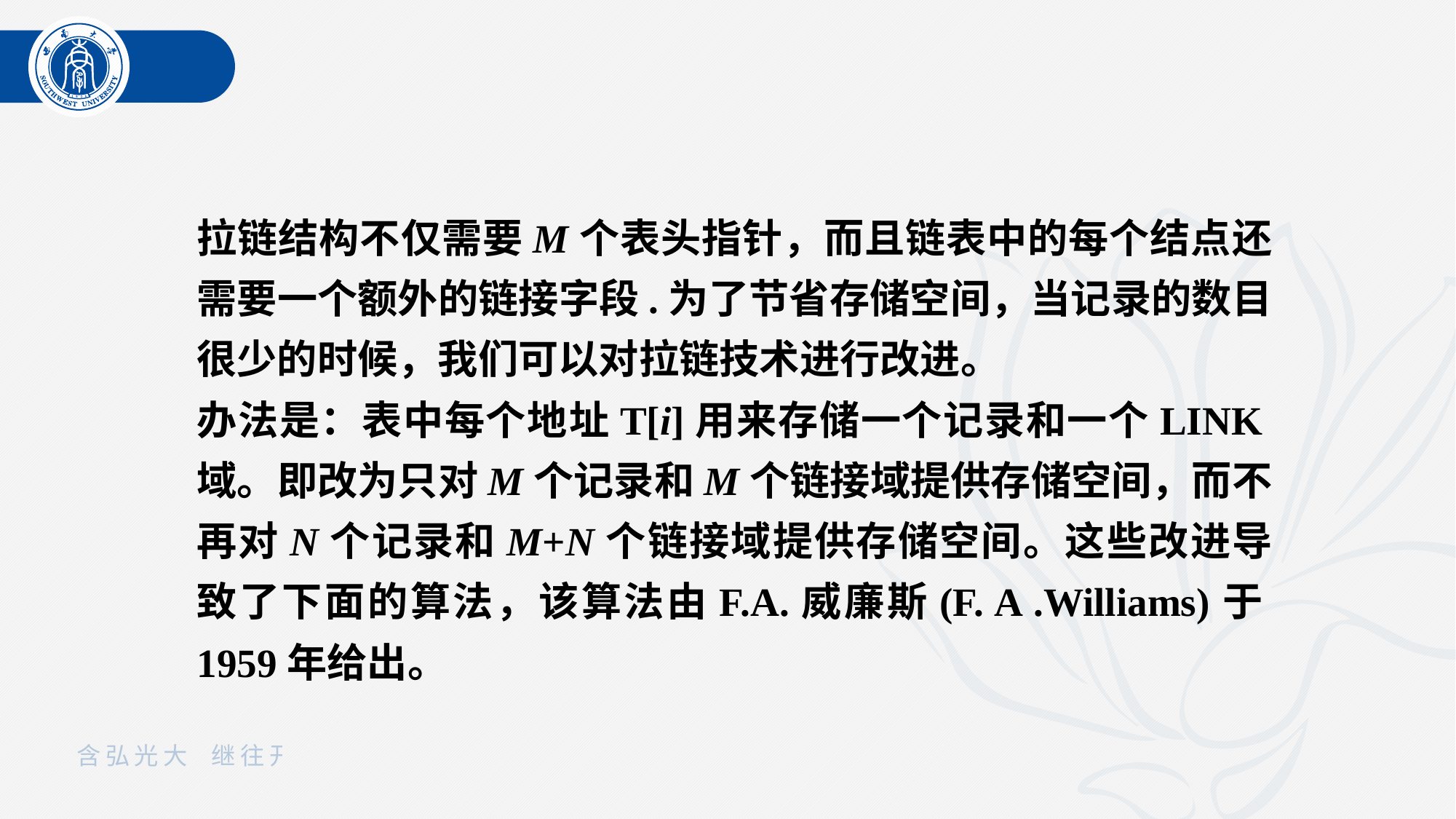

拉链结构不仅需要M个表头指针，而且链表中的每个结点还需要一个额外的链接字段.为了节省存储空间，当记录的数目很少的时候，我们可以对拉链技术进行改进。
办法是：表中每个地址T[i]用来存储一个记录和一个LINK域。即改为只对M个记录和M个链接域提供存储空间，而不再对N个记录和M+N个链接域提供存储空间。这些改进导致了下面的算法，该算法由F.A.威廉斯(F. A .Williams)于1959年给出。